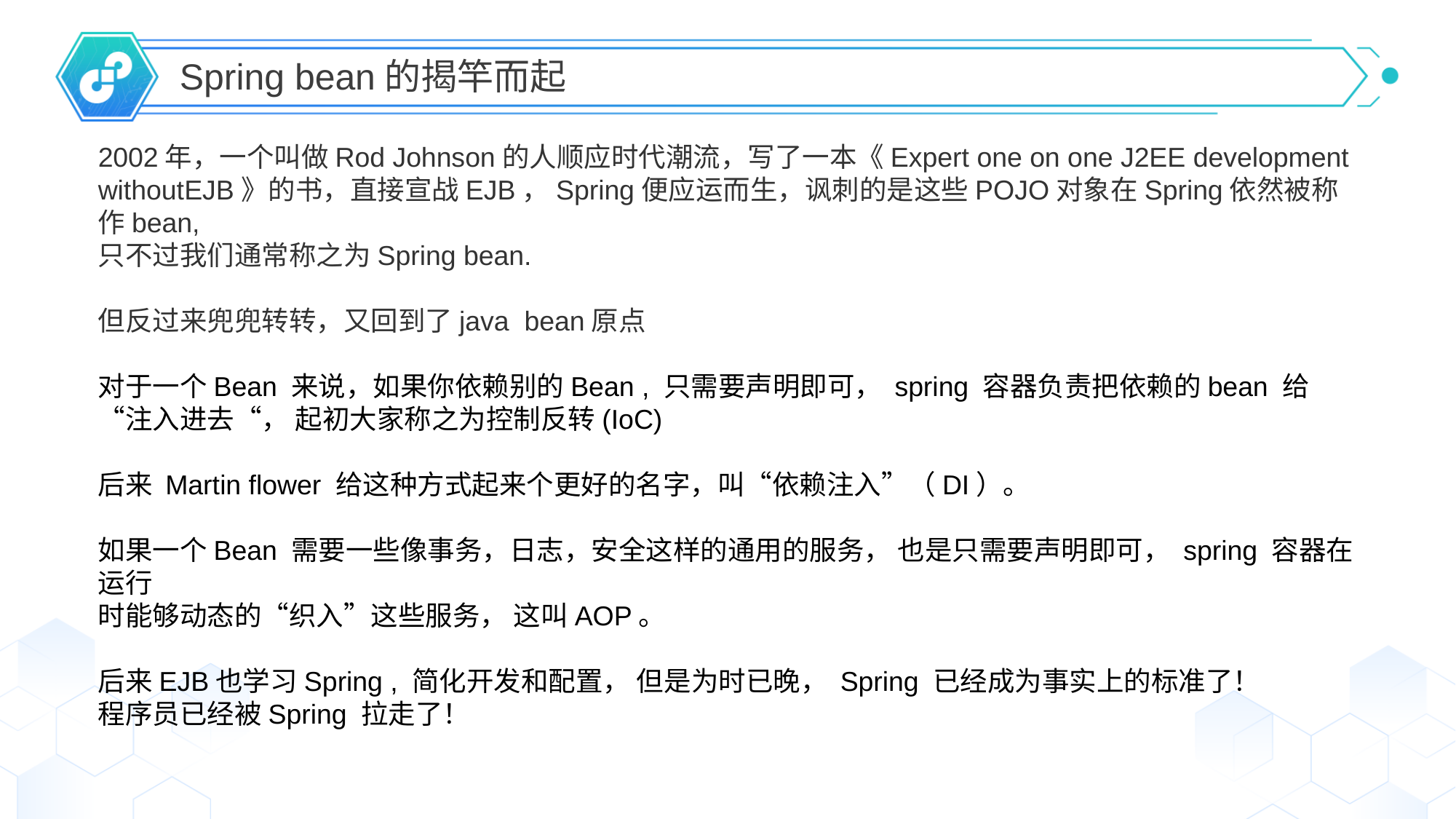

Spring bean的揭竿而起
2002年，一个叫做Rod Johnson的人顺应时代潮流，写了一本《Expert one on one J2EE development
withoutEJB》的书，直接宣战EJB，Spring便应运而生，讽刺的是这些POJO对象在Spring依然被称作bean,
只不过我们通常称之为Spring bean.

但反过来兜兜转转，又回到了java  bean原点
对于一个Bean 来说，如果你依赖别的Bean , 只需要声明即可， spring 容器负责把依赖的bean 给“注入进去“， 起初大家称之为控制反转(IoC)
后来 Martin flower 给这种方式起来个更好的名字，叫“依赖注入”（DI）。
如果一个Bean 需要一些像事务，日志，安全这样的通用的服务， 也是只需要声明即可， spring 容器在运行
时能够动态的“织入”这些服务， 这叫AOP。
后来EJB也学习Spring , 简化开发和配置， 但是为时已晚， Spring 已经成为事实上的标准了！
程序员已经被Spring 拉走了！